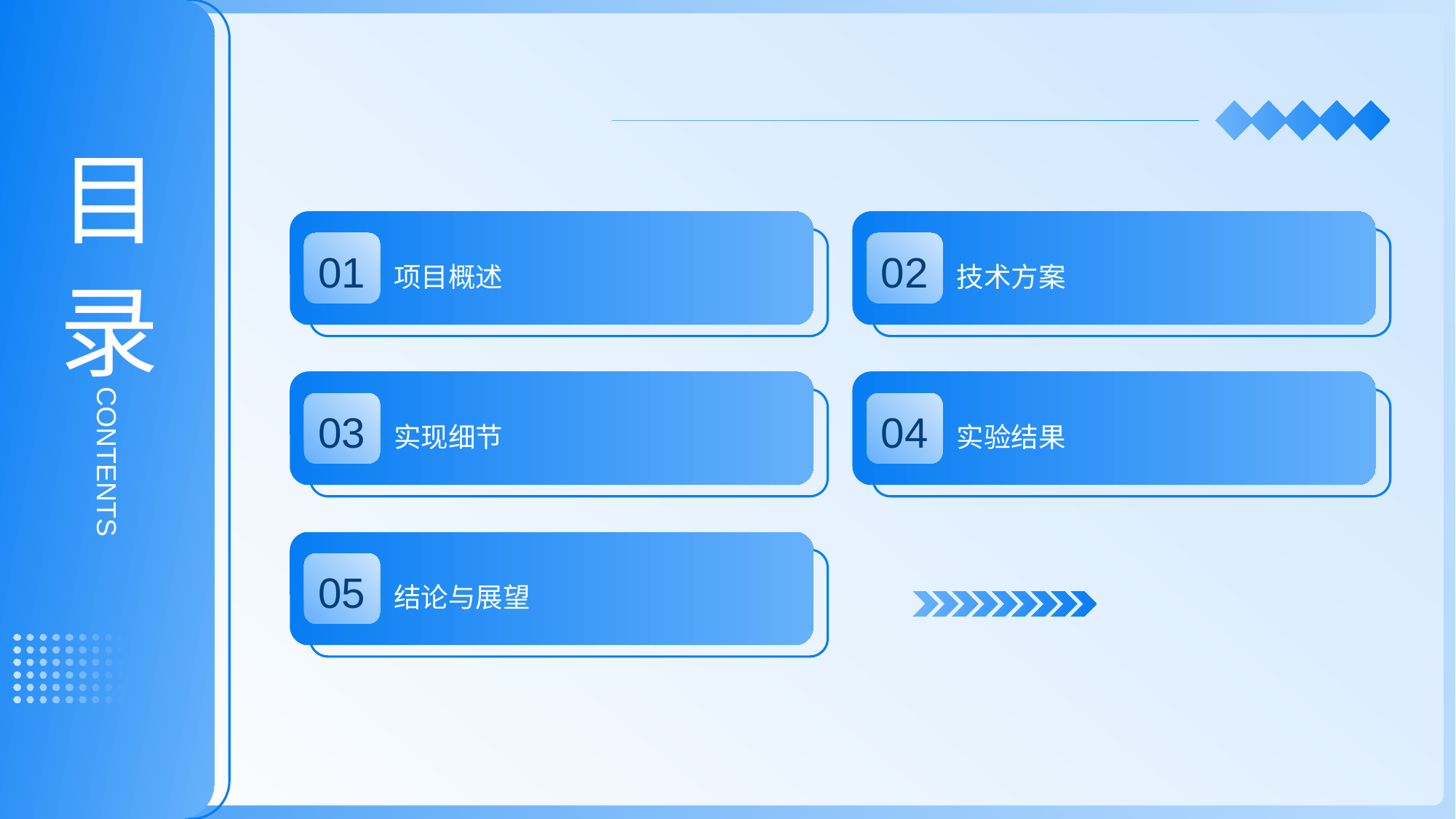

目录

项目概述
技术方案

01

02

实现细节
实验结果

03

04
CONTENTS

结论与展望

05